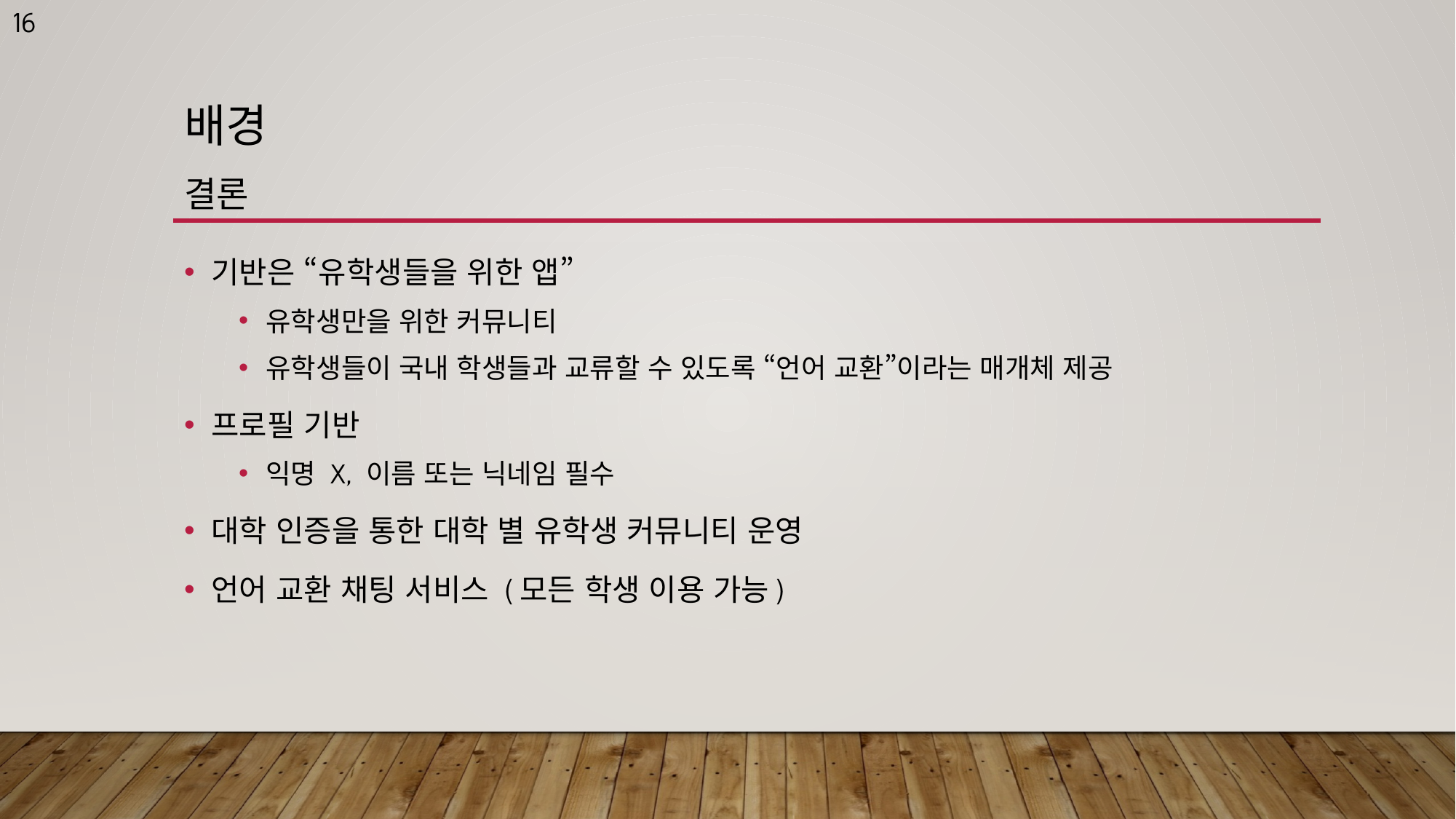

16
# 배경 결론
기반은 “유학생들을 위한 앱”
유학생만을 위한 커뮤니티
유학생들이 국내 학생들과 교류할 수 있도록 “언어 교환”이라는 매개체 제공
프로필 기반
익명 X, 이름 또는 닉네임 필수
대학 인증을 통한 대학 별 유학생 커뮤니티 운영
언어 교환 채팅 서비스 (모든 학생 이용 가능)